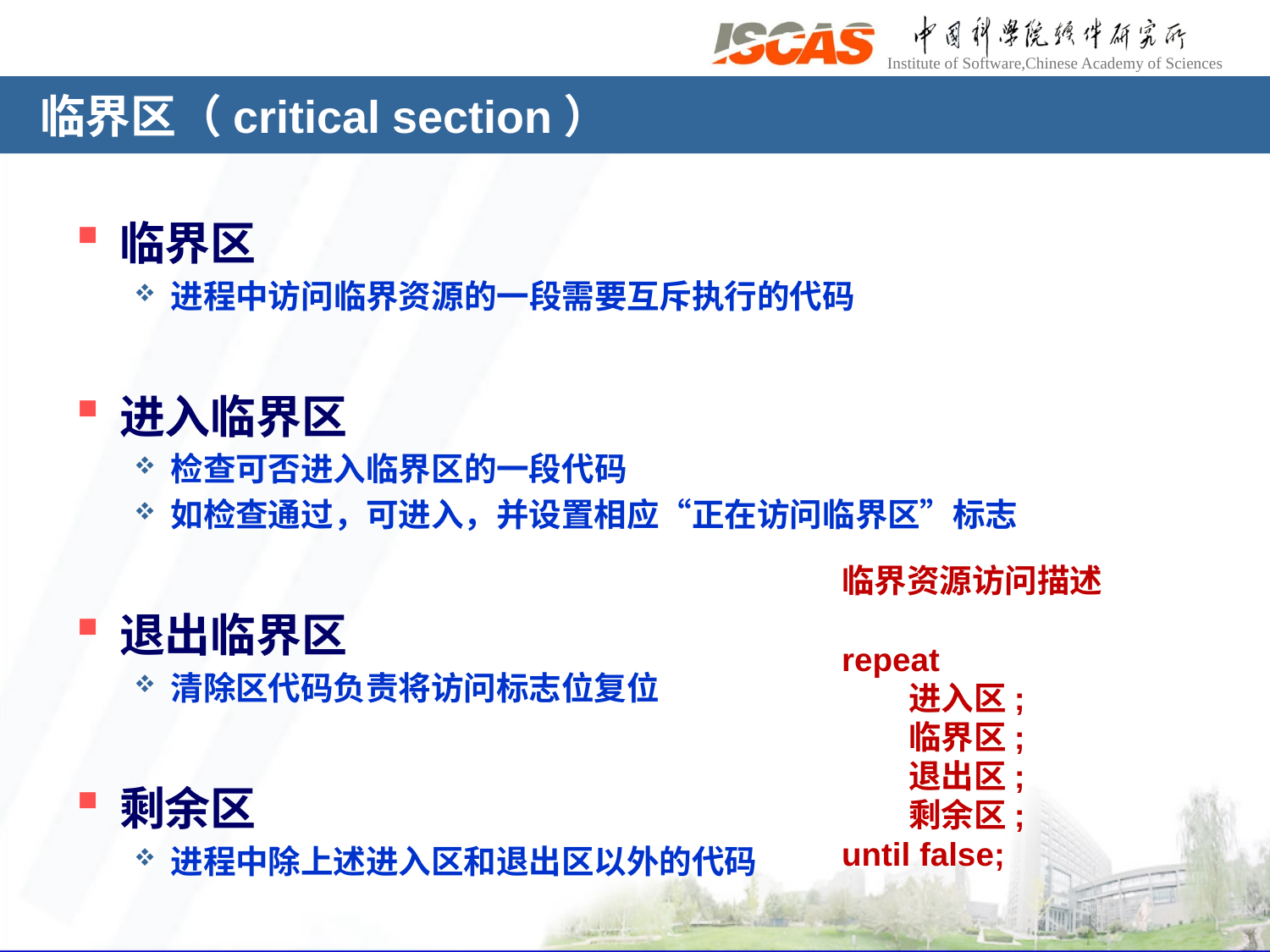

# 临界区（critical section）
临界区
进程中访问临界资源的一段需要互斥执行的代码

进入临界区
检查可否进入临界区的一段代码
如检查通过，可进入，并设置相应“正在访问临界区”标志

退出临界区
清除区代码负责将访问标志位复位

剩余区
进程中除上述进入区和退出区以外的代码
临界资源访问描述

repeat
        进入区;
        临界区;
        退出区;
        剩余区;
until false;